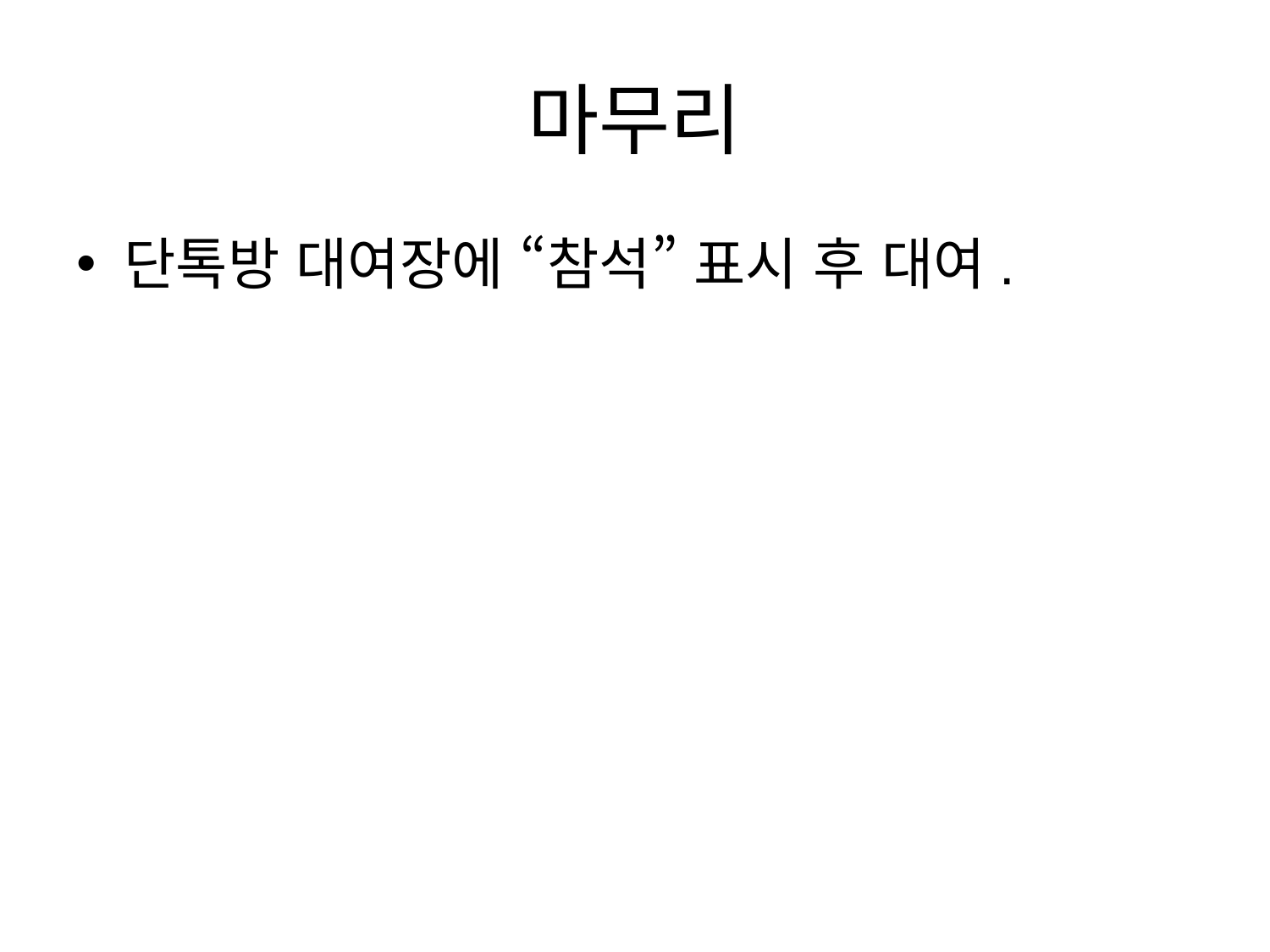

# 마무리
단톡방 대여장에 “참석” 표시 후 대여.